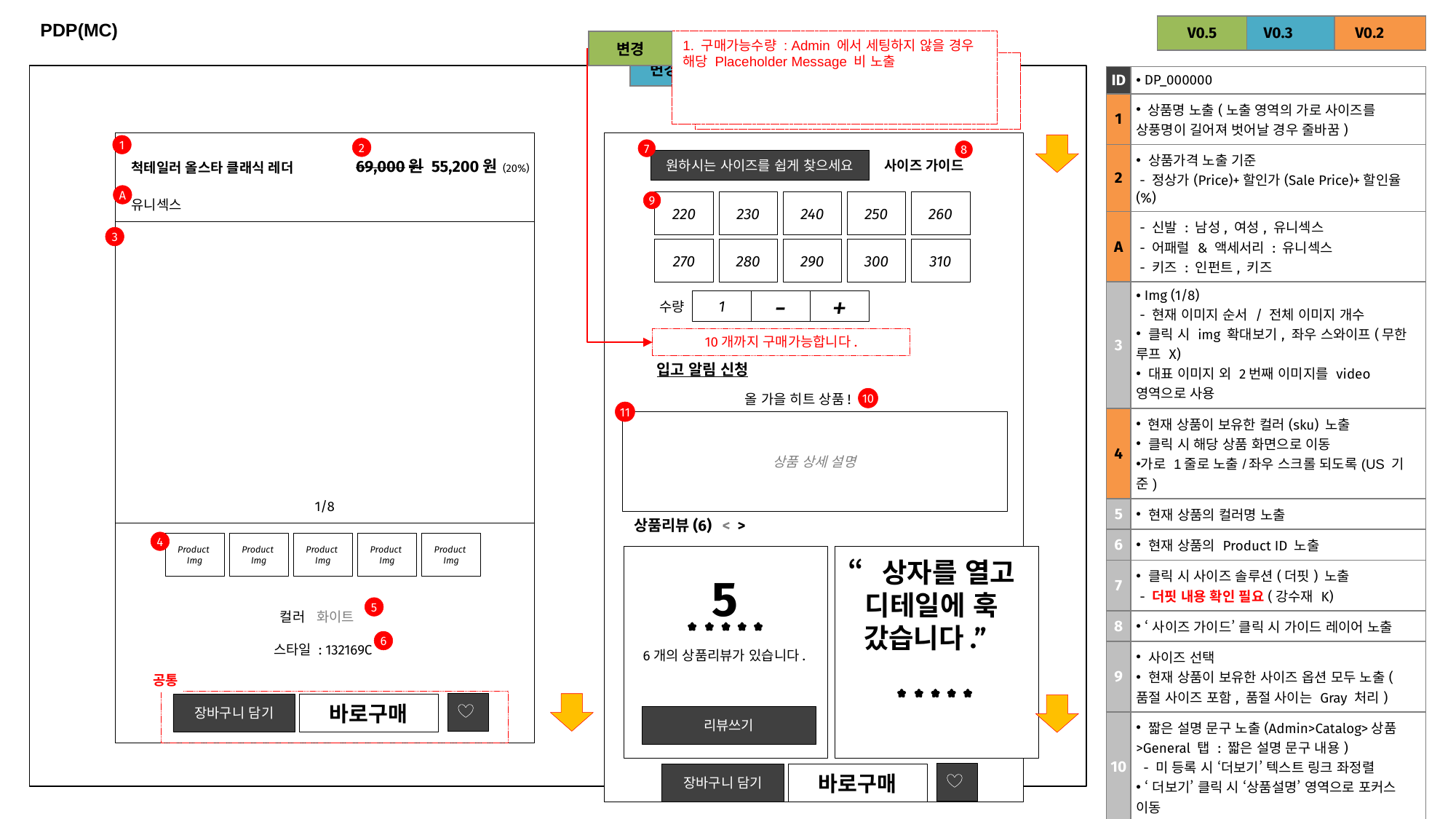

# PDP(MC)
| V0.5 |
| --- |
| V0.3 |
| --- |
| V0.2 |
| --- |
1. 구매가능수량 : Admin 에서 세팅하지 않을 경우 해당 Placeholder Message 비 노출

| 변경 |
| --- |
| 변경 |
| --- |
1. 구매가능수량 : Admin 에서 세팅하지 않을 경우 실재고 기준으로 PDP  내 Placeholder Message 노출
2. 실재고 9개 시 예 : 9개까지 구매가능합니다.

| ID | DP\_000000 |
| --- | --- |
| 1 | 상품명 노출(노출 영역의 가로 사이즈를 상풍명이 길어져 벗어날 경우 줄바꿈) |
| 2 | 상품가격 노출 기준 - 정상가(Price)+할인가(Sale Price)+할인율(%) |
| A | - 신발 : 남성, 여성, 유니섹스 - 어패럴 & 액세서리 : 유니섹스 - 키즈 : 인펀트, 키즈 |
| 3 | Img (1/8) - 현재 이미지 순서 / 전체 이미지 개수 클릭 시 img 확대보기, 좌우 스와이프(무한 루프 X) 대표 이미지 외 2번째 이미지를 video 영역으로 사용 |
| 4 | 현재 상품이 보유한 컬러(sku) 노출 클릭 시 해당 상품 화면으로 이동 가로 1줄로 노출/좌우 스크롤 되도록(US 기준) |
| 5 | 현재 상품의 컬러명 노출 |
| 6 | 현재 상품의 Product ID 노출 |
| 7 | 클릭 시 사이즈 솔루션(더핏) 노출 - 더핏 내용 확인 필요(강수재 K) |
| 8 | ‘사이즈 가이드’ 클릭 시 가이드 레이어 노출 |
| 9 | 사이즈 선택 현재 상품이 보유한 사이즈 옵션 모두 노출(품절 사이즈 포함, 품절 사이는 Gray 처리) |
| 10 | 짧은 설명 문구 노출(Admin>Catalog>상품>General 탭 : 짧은 설명 문구 내용) - 미 등록 시 ‘더보기’ 텍스트 링크 좌정렬 ‘더보기’ 클릭 시 ‘상품설명’ 영역으로 포커스 이동 |
| 11 | 상품 상세 노출 영역 - Admin>catalog>상품>general 탭 : 상품 상세 설명에 등록 |
| \* | [공통] 장바구니 담기, 바로구매, 위시리스트 영역(z-index : 1) |
| 다음 슬라이드에 화면 이어짐 |  |

1
2
7
8
척테일러 올스타 클래식 레더
원하시는 사이즈를 쉽게 찾으세요
69,000원 55,200원 (20%)
사이즈 가이드
A
220
230
240
250
260
9
유니섹스

3
270
280
290
300
310
 수량
1
-
+
10개까지 구매가능합니다.
입고 알림 신청
올 가을 히트 상품!
10
11
상품 상세 설명
1/8
상품리뷰(6)   <  >

4
Product
Img
Product
Img
Product
Img
Product
Img
Product
Img

“상자를 열고 디테일에 훅 갔습니다.”
5
5
컬러   화이트

스타일 : 132169C

6
6개의 상품리뷰가 있습니다.
공통

장바구니 담기
바로구매

리뷰쓰기

장바구니 담기
바로구매